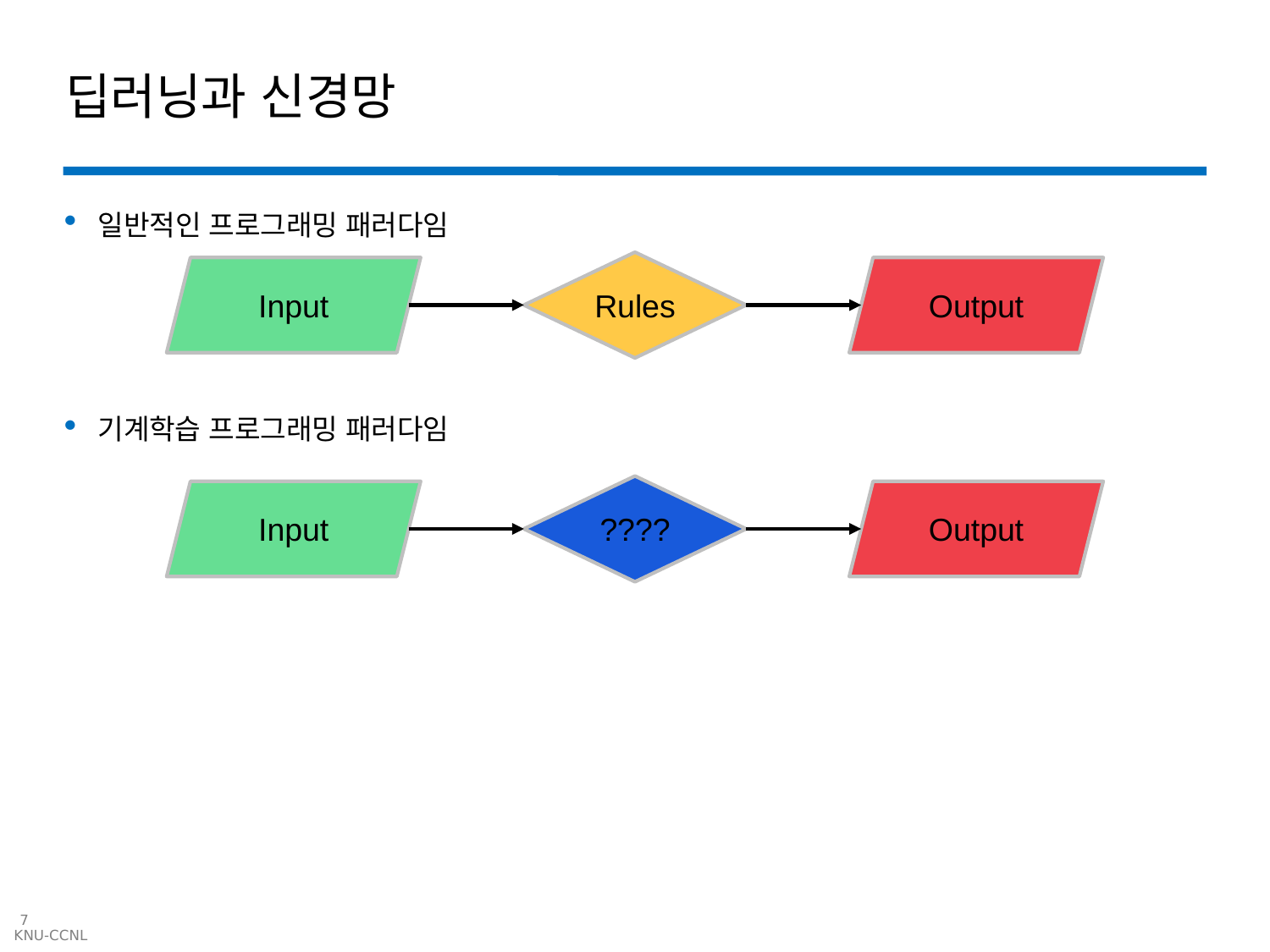

# 딥러닝과 신경망
일반적인 프로그래밍 패러다임

Rules
Input
Output
기계학습 프로그래밍 패러다임

????
Input
Output